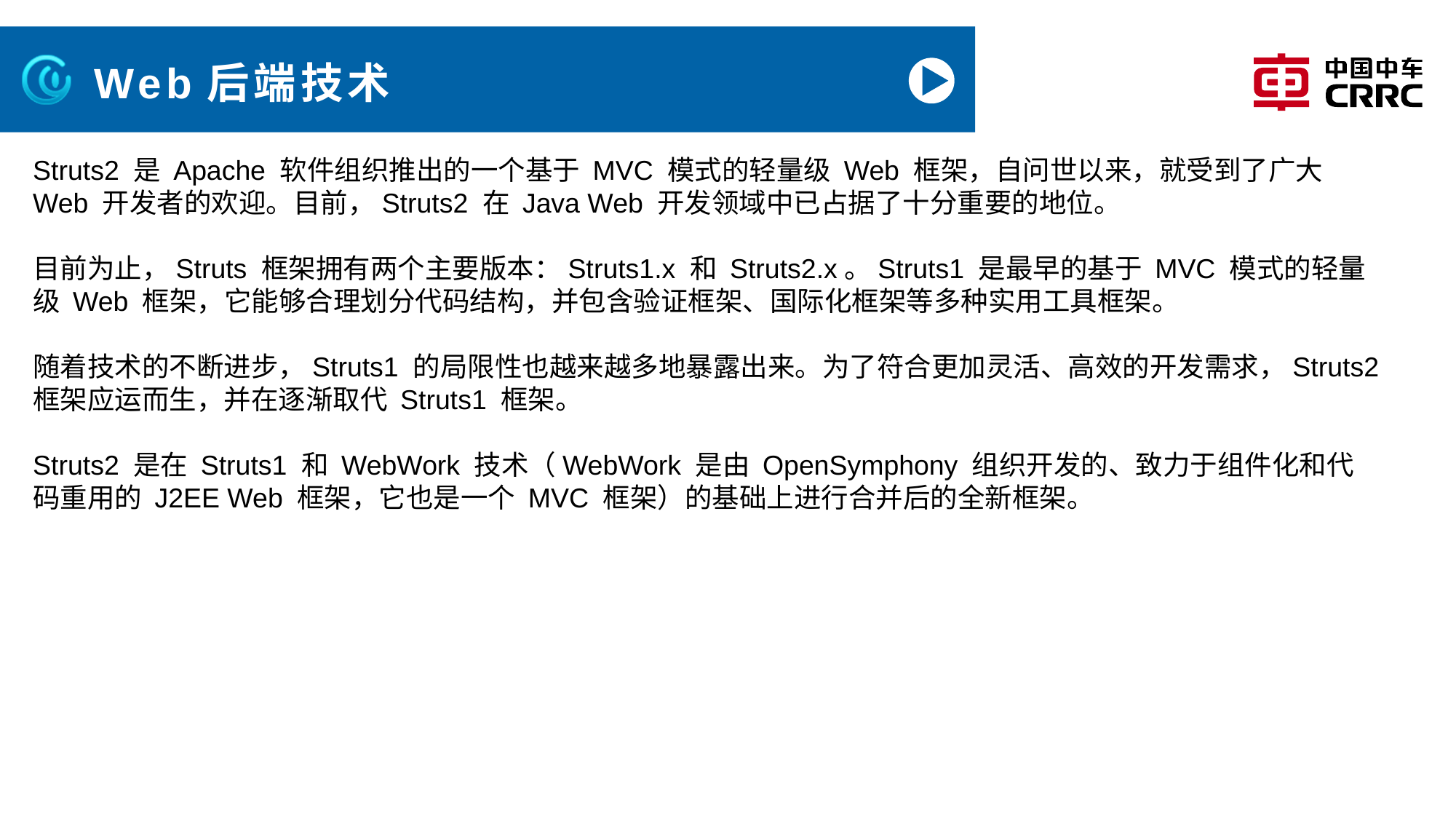

# Web后端技术

Struts2 是 Apache 软件组织推出的一个基于 MVC 模式的轻量级 Web 框架，自问世以来，就受到了广大 Web 开发者的欢迎。目前，Struts2 在 Java Web 开发领域中已占据了十分重要的地位。

目前为止，Struts 框架拥有两个主要版本：Struts1.x 和 Struts2.x。Struts1 是最早的基于 MVC 模式的轻量级 Web 框架，它能够合理划分代码结构，并包含验证框架、国际化框架等多种实用工具框架。

随着技术的不断进步，Struts1 的局限性也越来越多地暴露出来。为了符合更加灵活、高效的开发需求，Struts2 框架应运而生，并在逐渐取代 Struts1 框架。

Struts2 是在 Struts1 和 WebWork 技术（WebWork 是由 OpenSymphony 组织开发的、致力于组件化和代码重用的 J2EE Web 框架，它也是一个 MVC 框架）的基础上进行合并后的全新框架。
57